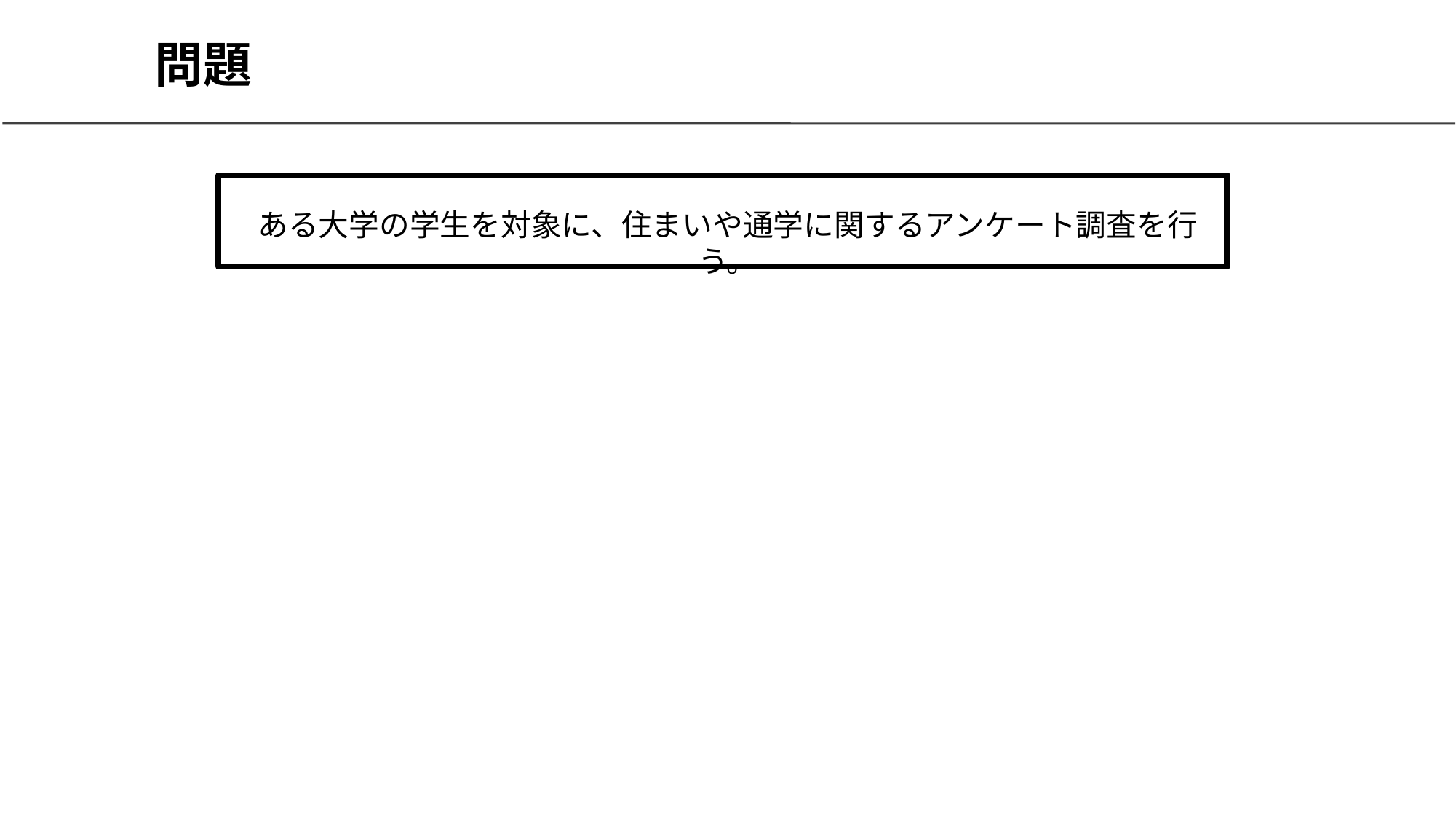

# 問題

ある大学の学生を対象に、住まいや通学に関するアンケート調査を行う。